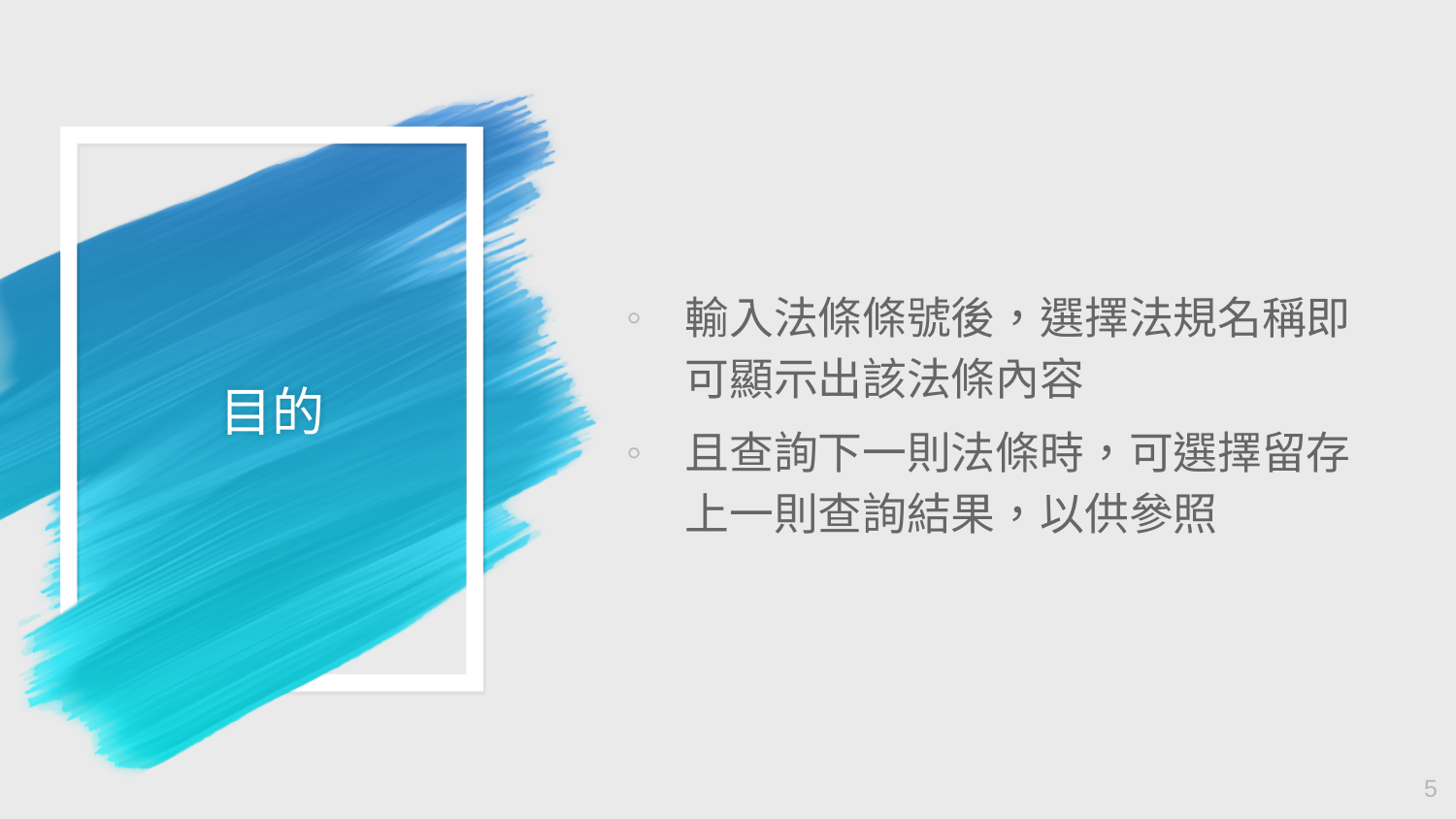

輸入法條條號後，選擇法規名稱即可顯示出該法條內容
且查詢下一則法條時，可選擇留存上一則查詢結果，以供參照
# 目的
5